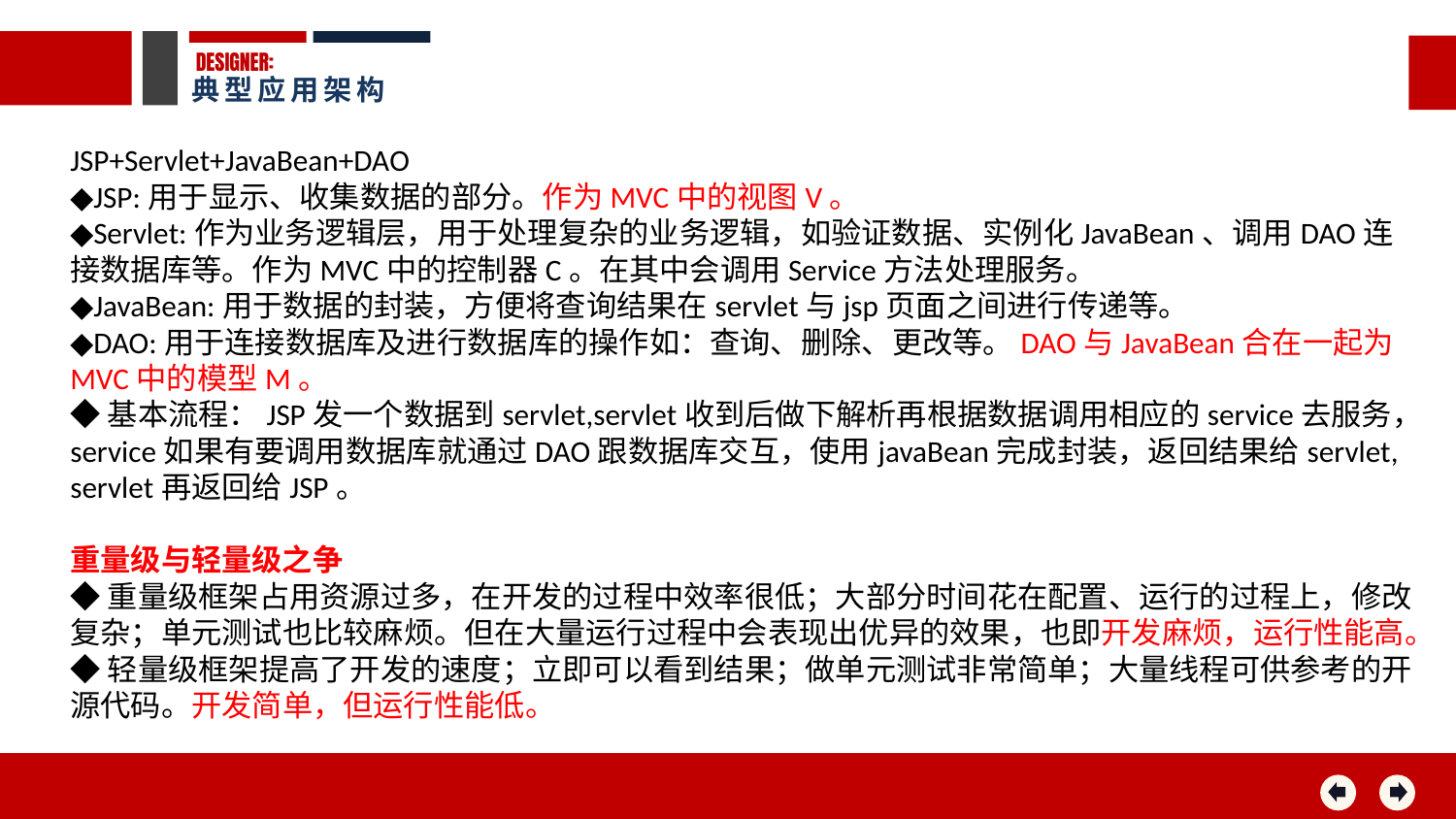

DESIGNER:
典型应用架构
JSP+Servlet+JavaBean+DAO
◆JSP:用于显示、收集数据的部分。作为MVC中的视图V。
◆Servlet:作为业务逻辑层，用于处理复杂的业务逻辑，如验证数据、实例化JavaBean、调用DAO连接数据库等。作为MVC中的控制器C。在其中会调用Service方法处理服务。
◆JavaBean:用于数据的封装，方便将查询结果在servlet与jsp页面之间进行传递等。
◆DAO:用于连接数据库及进行数据库的操作如：查询、删除、更改等。DAO与JavaBean合在一起为MVC中的模型M。
◆基本流程：JSP发一个数据到servlet,servlet收到后做下解析再根据数据调用相应的service去服务，service如果有要调用数据库就通过DAO跟数据库交互，使用javaBean完成封装，返回结果给servlet, servlet再返回给JSP。

重量级与轻量级之争
◆重量级框架占用资源过多，在开发的过程中效率很低；大部分时间花在配置、运行的过程上，修改复杂；单元测试也比较麻烦。但在大量运行过程中会表现出优异的效果，也即开发麻烦，运行性能高。
◆轻量级框架提高了开发的速度；立即可以看到结果；做单元测试非常简单；大量线程可供参考的开源代码。开发简单，但运行性能低。